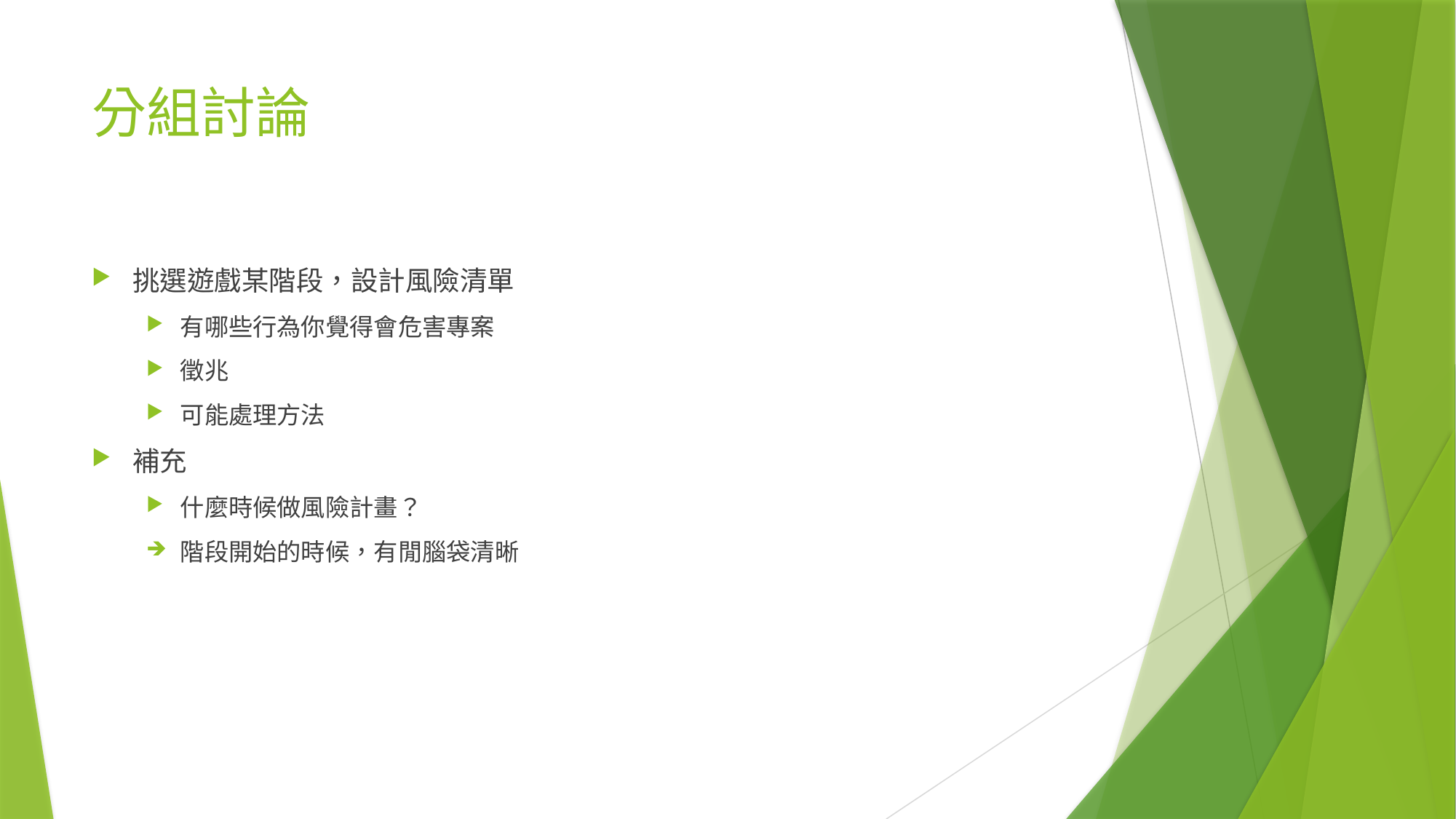

# 分組討論
挑選遊戲某階段，設計風險清單
有哪些行為你覺得會危害專案
徵兆
可能處理方法
補充
什麼時候做風險計畫？
階段開始的時候，有閒腦袋清晰